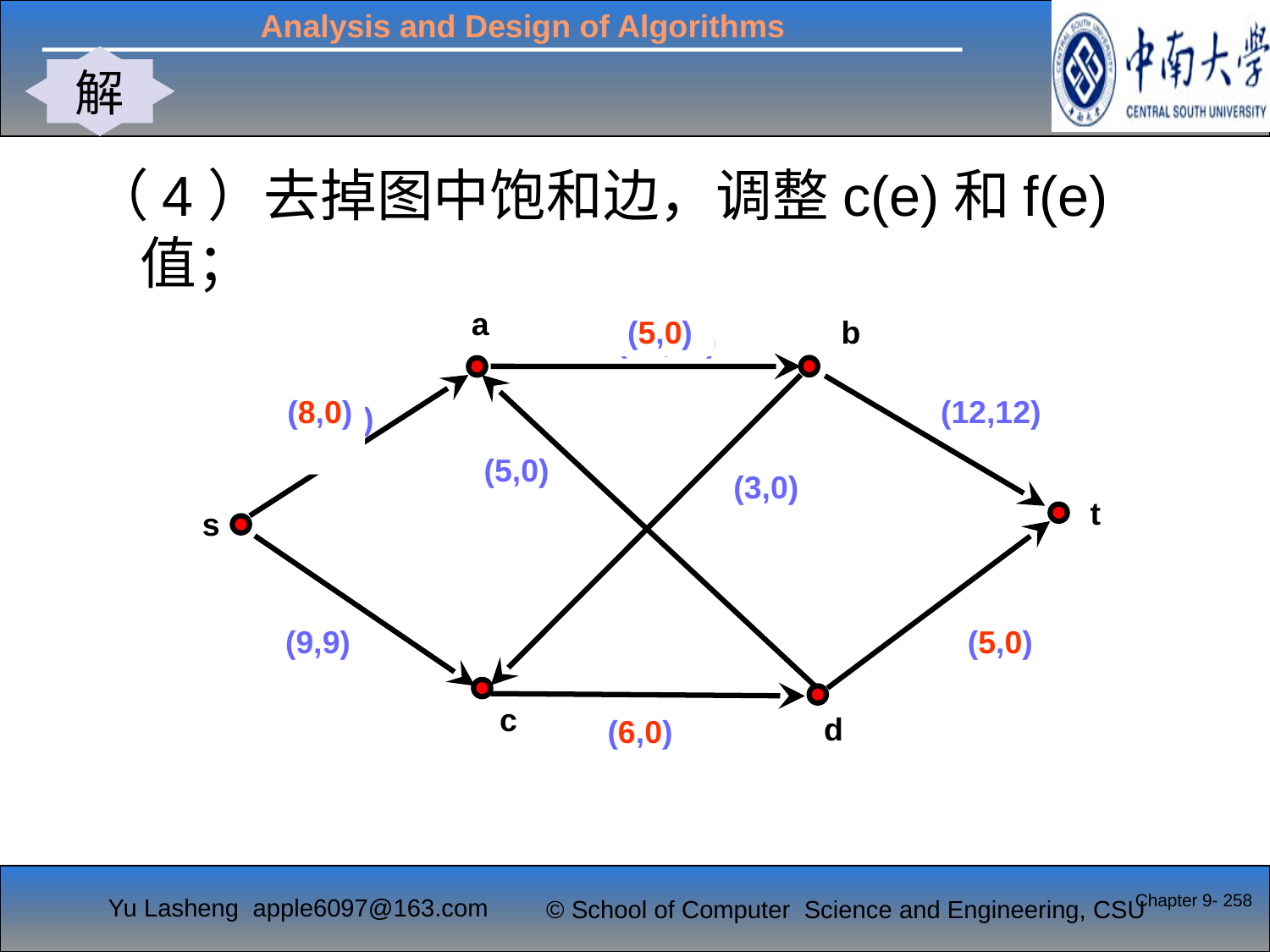

解
#
（4）去掉图中饱和边，调整c(e)和f(e)值；
a
b
(17,12)

(20,12)
(5,0)
(3,0)
t
s

(15,9)

c

(15,9)
d
(5,0)
(8,0)
(5,0)
(6,0)

(12,12)

(9,9)
Chapter 9- 258